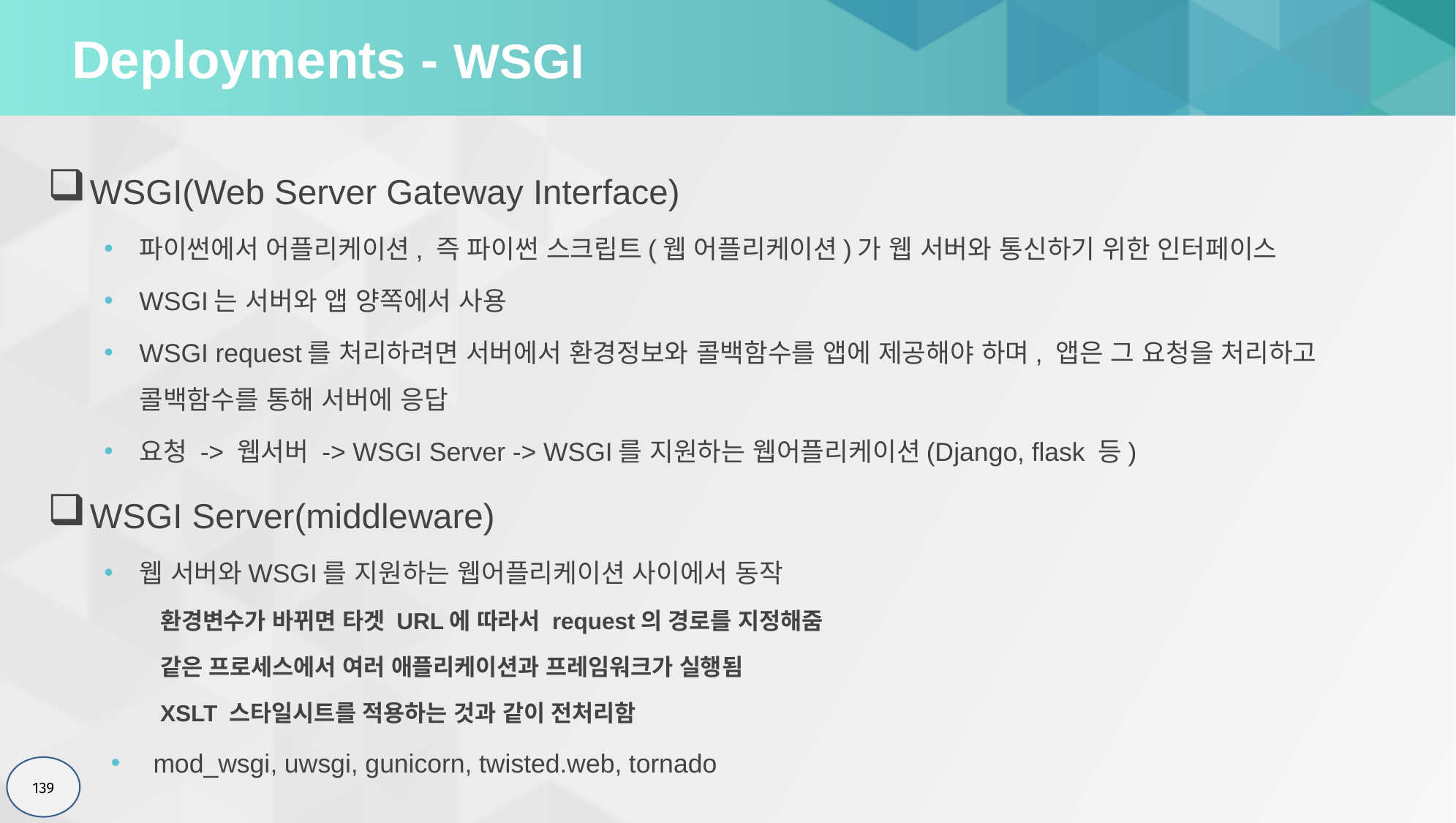

# Deployments - WSGI
WSGI(Web Server Gateway Interface)
파이썬에서 어플리케이션, 즉 파이썬 스크립트(웹 어플리케이션)가 웹 서버와 통신하기 위한 인터페이스
WSGI는 서버와 앱 양쪽에서 사용
WSGI request를 처리하려면 서버에서 환경정보와 콜백함수를 앱에 제공해야 하며, 앱은 그 요청을 처리하고 콜백함수를 통해 서버에 응답
요청 -> 웹서버 -> WSGI Server -> WSGI를 지원하는 웹어플리케이션(Django, flask 등)
WSGI Server(middleware)
웹 서버와WSGI를 지원하는 웹어플리케이션 사이에서 동작
환경변수가 바뀌면 타겟 URL에 따라서 request의 경로를 지정해줌
같은 프로세스에서 여러 애플리케이션과 프레임워크가 실행됨
XSLT 스타일시트를 적용하는 것과 같이 전처리함
mod_wsgi, uwsgi, gunicorn, twisted.web, tornado